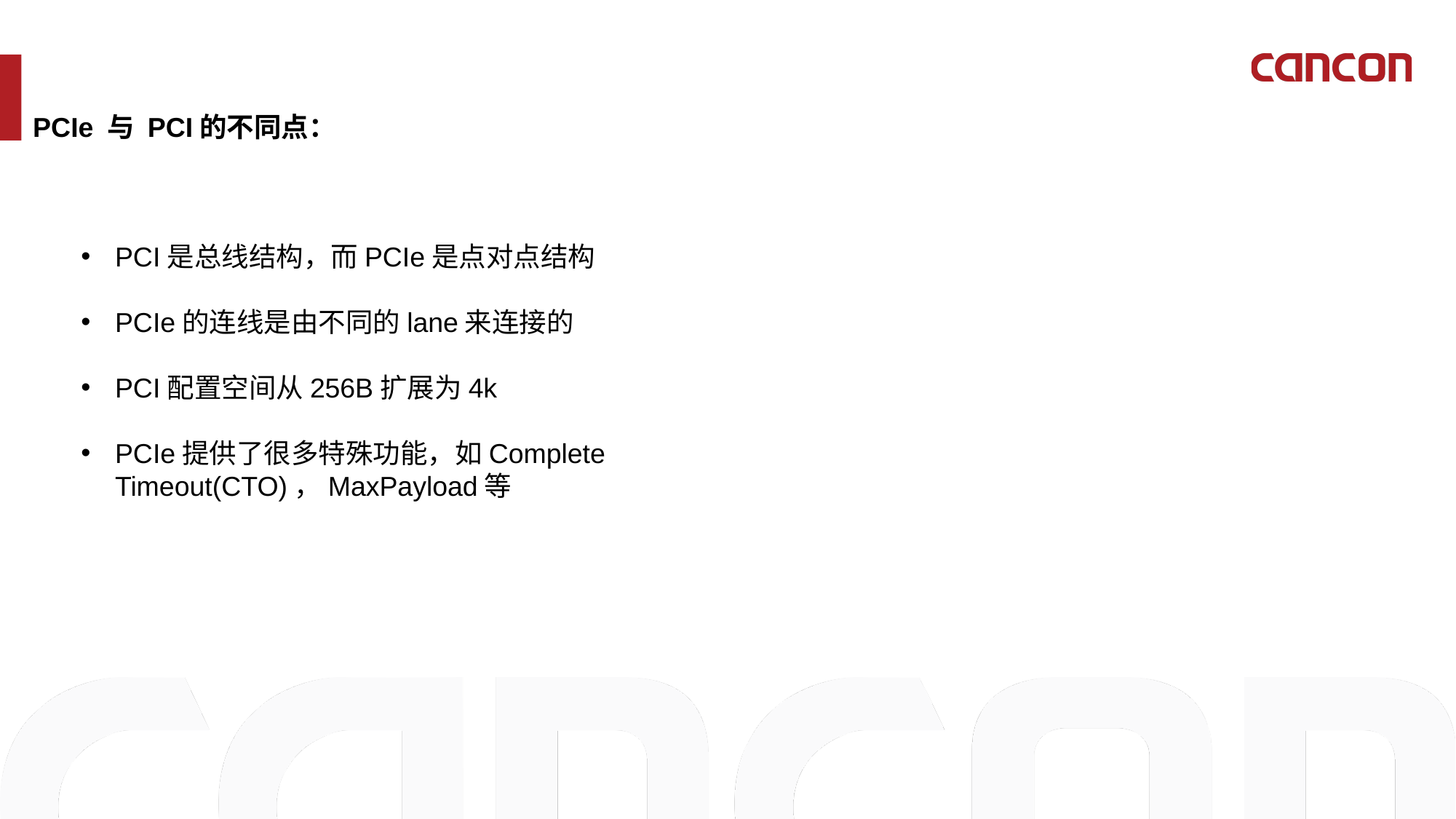

PCIe 与 PCI的不同点：
PCI是总线结构，而PCIe是点对点结构

PCIe的连线是由不同的lane来连接的

PCI配置空间从256B扩展为4k

PCIe提供了很多特殊功能，如Complete Timeout(CTO)，MaxPayload等